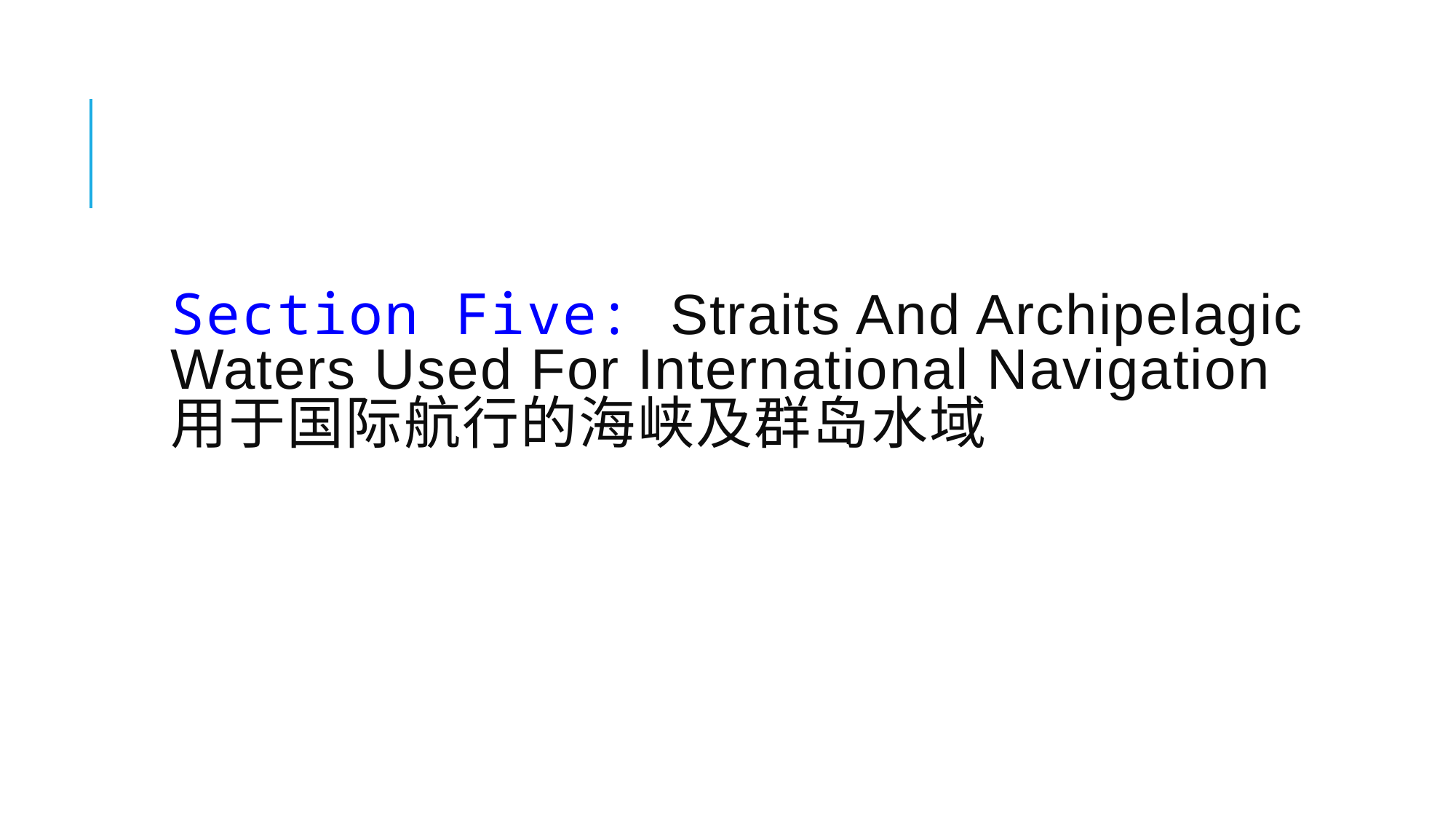

# Section Five: Straits And Archipelagic Waters Used For International Navigation 用于国际航行的海峡及群岛水域